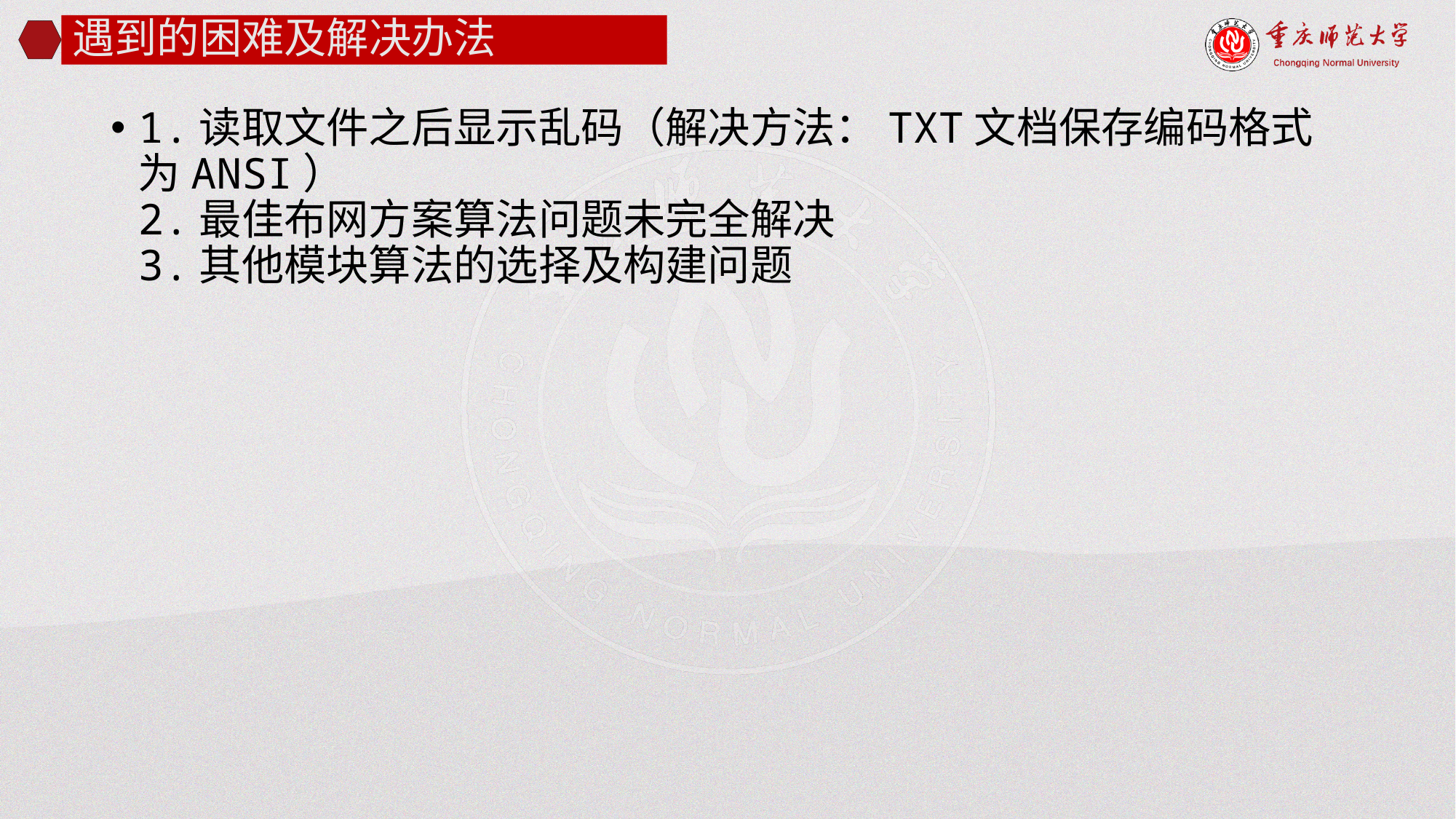

# 遇到的困难及解决办法
1.读取文件之后显示乱码（解决方法：TXT文档保存编码格式为ANSI）
2.最佳布网方案算法问题未完全解决
3.其他模块算法的选择及构建问题